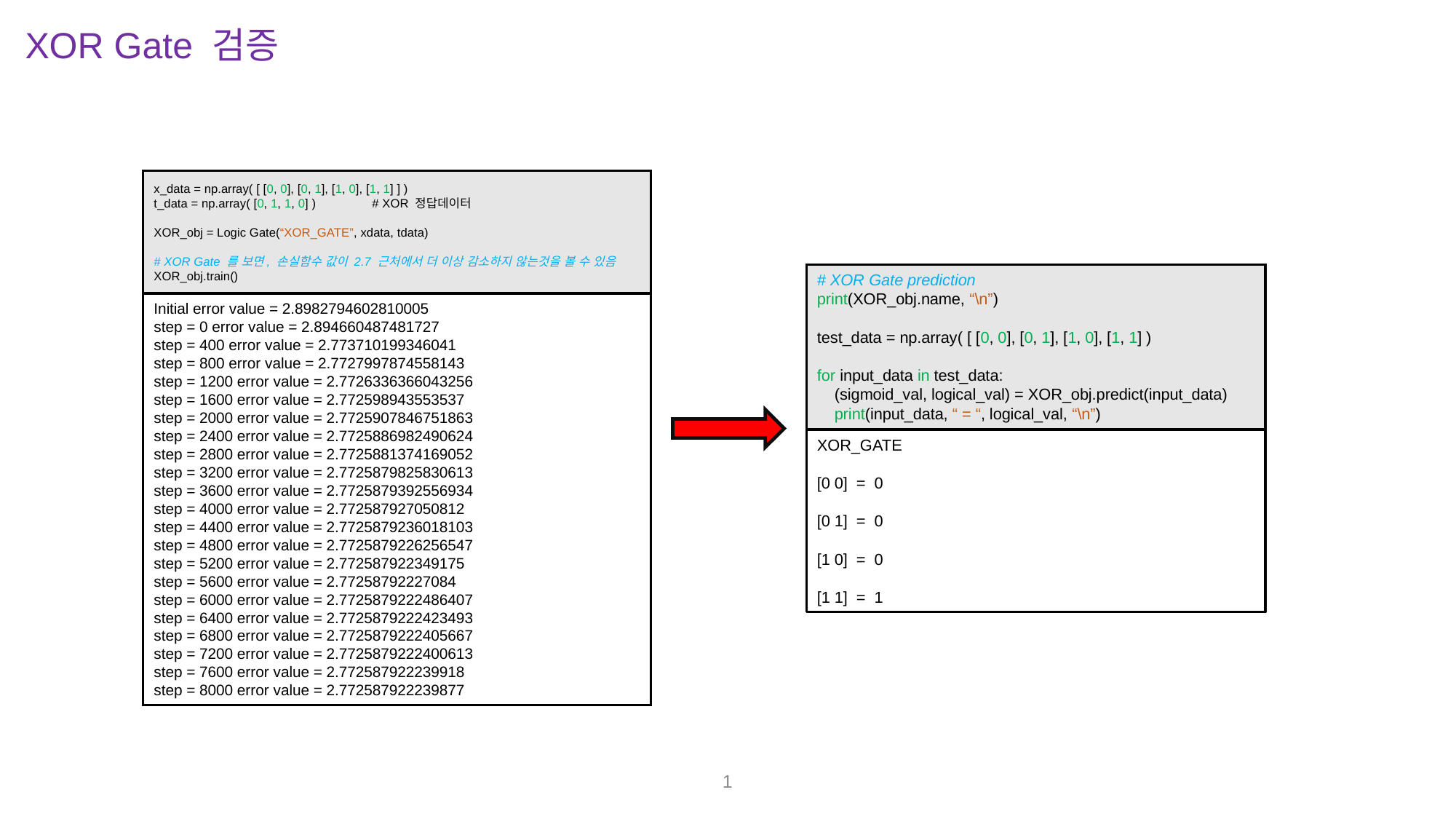

XOR Gate 검증
x_data = np.array( [ [0, 0], [0, 1], [1, 0], [1, 1] ] )
t_data = np.array( [0, 1, 1, 0] )	# XOR 정답데이터

XOR_obj = Logic Gate(“XOR_GATE”, xdata, tdata)

# XOR Gate 를 보면, 손실함수 값이 2.7 근처에서 더 이상 감소하지 않는것을 볼 수 있음
XOR_obj.train()
# XOR Gate prediction
print(XOR_obj.name, “\n”)

test_data = np.array( [ [0, 0], [0, 1], [1, 0], [1, 1] )

for input_data in test_data:
    (sigmoid_val, logical_val) = XOR_obj.predict(input_data)
    print(input_data, “ = “, logical_val, “\n”)
XOR_GATE

[0 0]  =  0

[0 1]  =  0

[1 0]  =  0

[1 1]  =  1
Initial error value = 2.8982794602810005
step = 0 error value = 2.894660487481727
step = 400 error value = 2.773710199346041
step = 800 error value = 2.7727997874558143
step = 1200 error value = 2.7726336366043256
step = 1600 error value = 2.772598943553537
step = 2000 error value = 2.7725907846751863
step = 2400 error value = 2.7725886982490624
step = 2800 error value = 2.7725881374169052
step = 3200 error value = 2.7725879825830613
step = 3600 error value = 2.7725879392556934
step = 4000 error value = 2.772587927050812
step = 4400 error value = 2.7725879236018103
step = 4800 error value = 2.7725879226256547
step = 5200 error value = 2.772587922349175
step = 5600 error value = 2.77258792227084
step = 6000 error value = 2.7725879222486407
step = 6400 error value = 2.7725879222423493
step = 6800 error value = 2.7725879222405667
step = 7200 error value = 2.7725879222400613
step = 7600 error value = 2.772587922239918
step = 8000 error value = 2.772587922239877

1